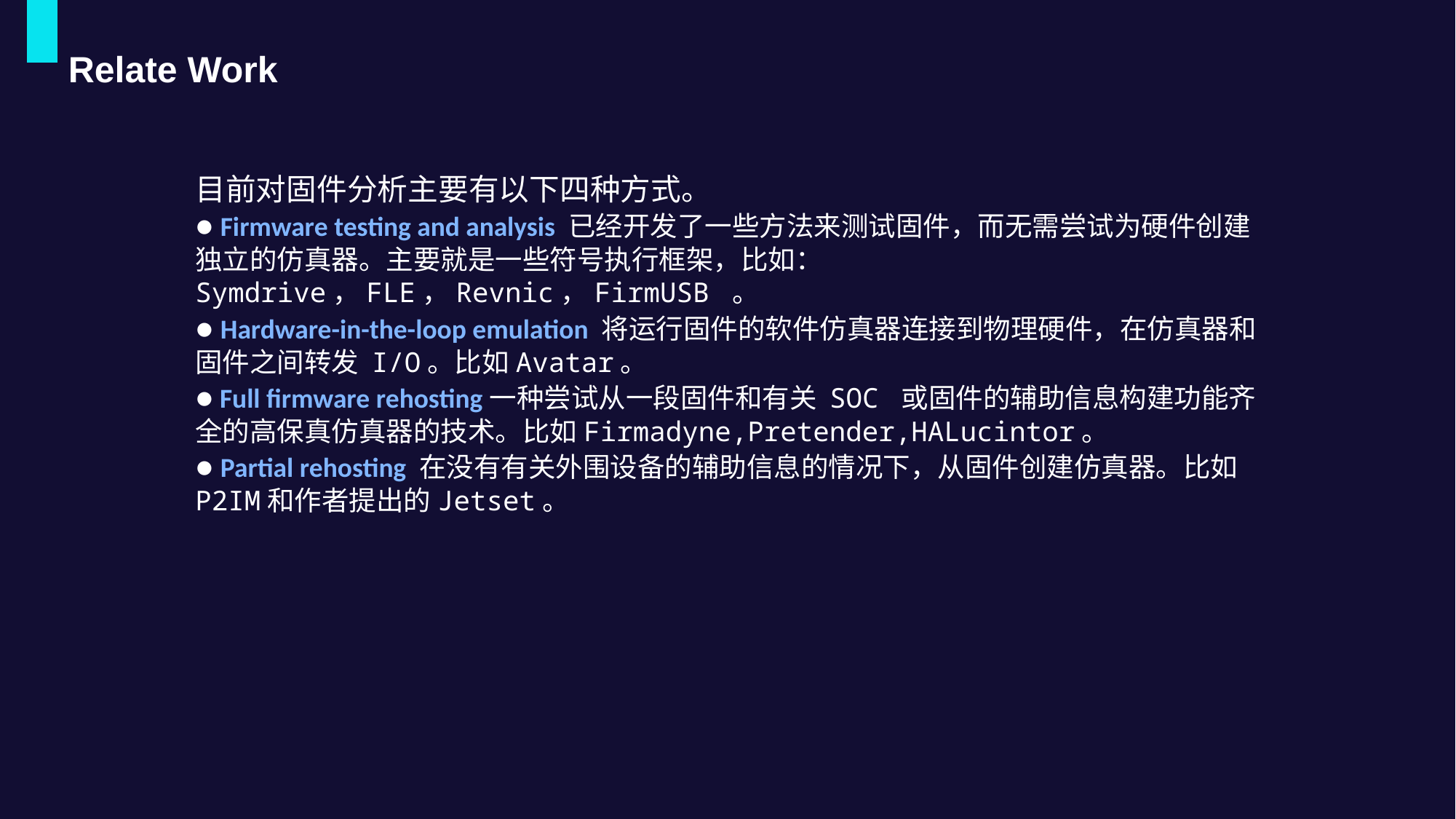

Relate Work

目前对固件分析主要有以下四种方式。
● Firmware testing and analysis 已经开发了一些方法来测试固件，而无需尝试为硬件创建独立的仿真器。主要就是一些符号执行框架，比如：Symdrive，FLE，Revnic，FirmUSB 。
● Hardware-in-the-loop emulation 将运行固件的软件仿真器连接到物理硬件，在仿真器和固件之间转发 I/O。比如Avatar。
● Full firmware rehosting一种尝试从一段固件和有关 SOC 或固件的辅助信息构建功能齐全的高保真仿真器的技术。比如Firmadyne,Pretender,HALucintor。
● Partial rehosting 在没有有关外围设备的辅助信息的情况下，从固件创建仿真器。比如P2IM和作者提出的Jetset。